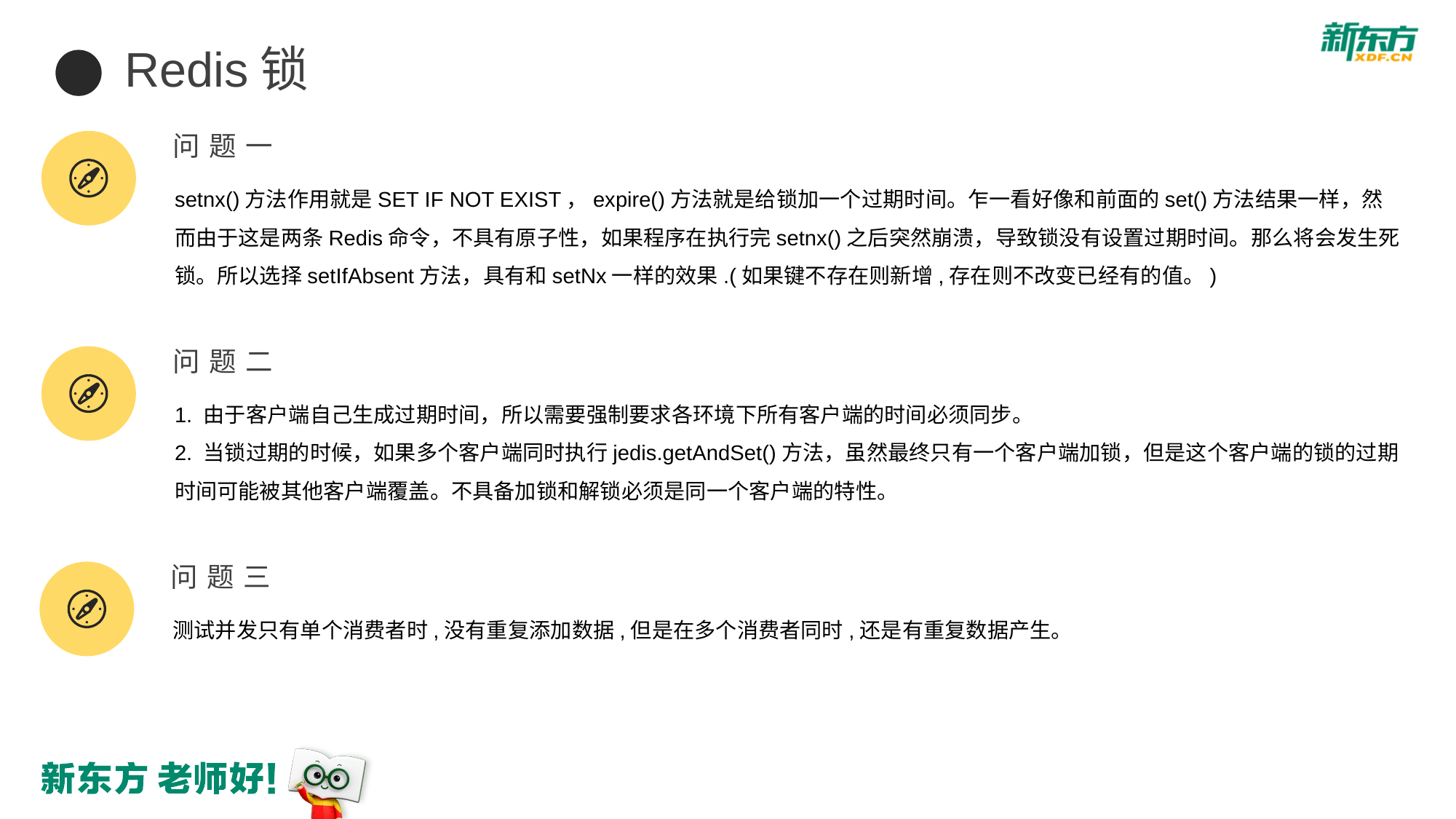

Redis锁

问题一

setnx()方法作用就是SET IF NOT EXIST，expire()方法就是给锁加一个过期时间。乍一看好像和前面的set()方法结果一样，然而由于这是两条Redis命令，不具有原子性，如果程序在执行完setnx()之后突然崩溃，导致锁没有设置过期时间。那么将会发生死锁。所以选择setIfAbsent方法，具有和setNx一样的效果.(如果键不存在则新增,存在则不改变已经有的值。)
问题二

1. 由于客户端自己生成过期时间，所以需要强制要求各环境下所有客户端的时间必须同步。
2. 当锁过期的时候，如果多个客户端同时执行jedis.getAndSet()方法，虽然最终只有一个客户端加锁，但是这个客户端的锁的过期时间可能被其他客户端覆盖。不具备加锁和解锁必须是同一个客户端的特性。
问题三

测试并发只有单个消费者时,没有重复添加数据,但是在多个消费者同时,还是有重复数据产生。